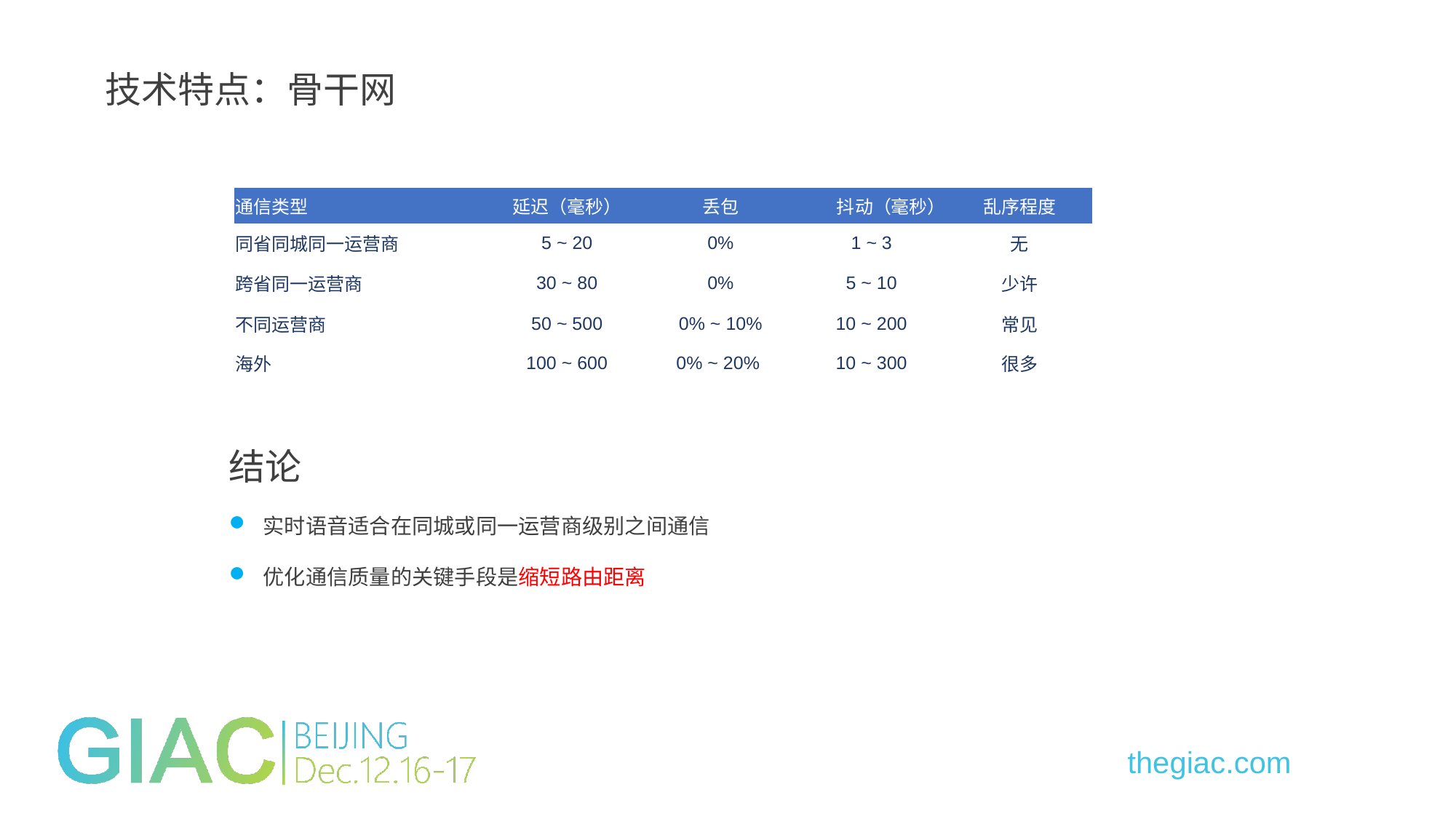

技术特点：骨干网
| 通信类型 | 延迟（毫秒） | 丢包 | 抖动（毫秒） | 乱序程度 |
| --- | --- | --- | --- | --- |
| 同省同城同一运营商 | 5 ~ 20 | 0% | 1 ~ 3 | 无 |
| 跨省同一运营商 | 30 ~ 80 | 0% | 5 ~ 10 | 少许 |
| 不同运营商 | 50 ~ 500 | 0% ~ 10% | 10 ~ 200 | 常见 |
| 海外 | 100 ~ 600 | 0% ~ 20% | 10 ~ 300 | 很多 |
结论
实时语音适合在同城或同一运营商级别之间通信
优化通信质量的关键手段是缩短路由距离